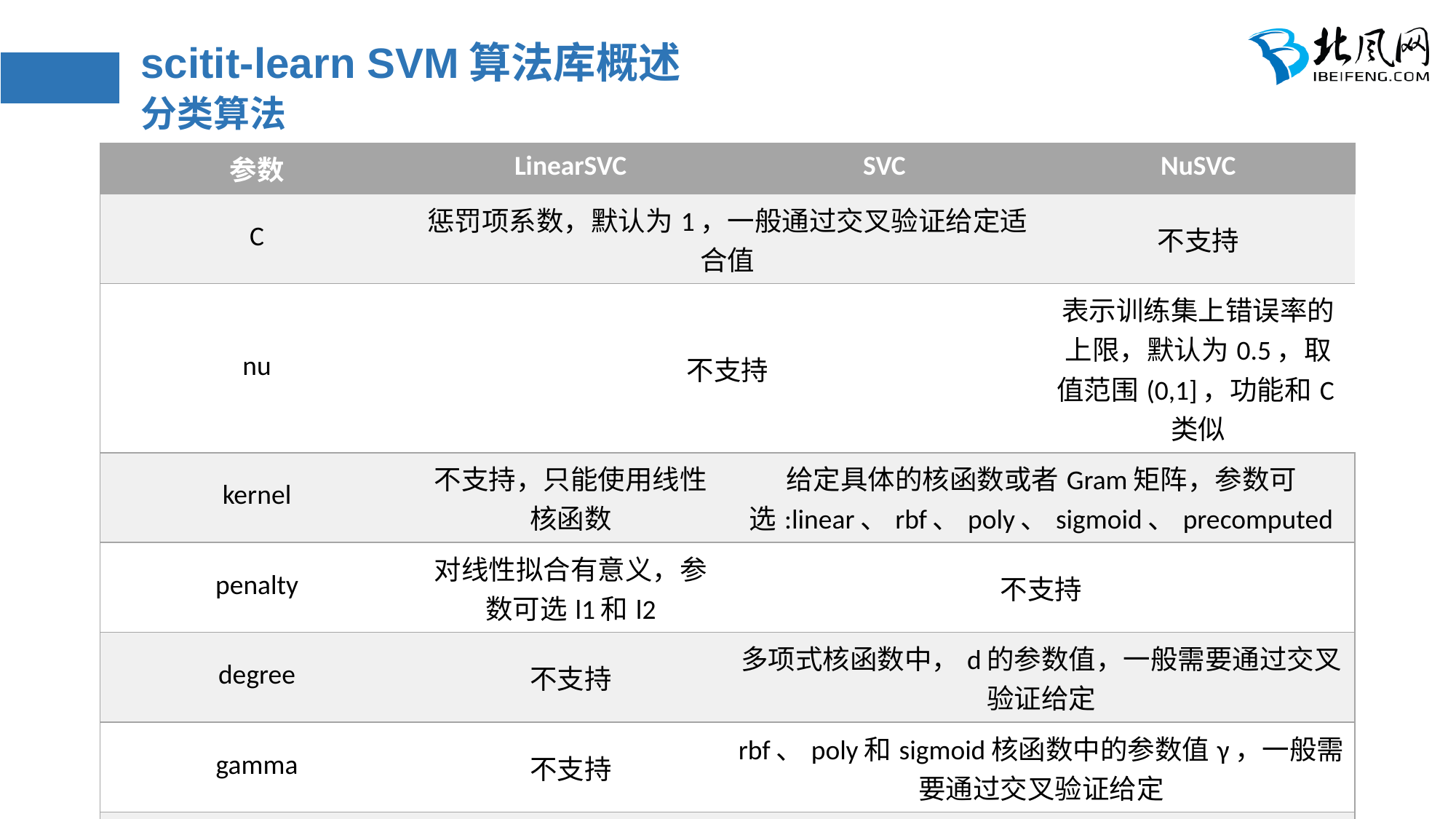

# scitit-learn SVM算法库概述 分类算法
| 参数 | LinearSVC | SVC | NuSVC |
| --- | --- | --- | --- |
| C | 惩罚项系数，默认为1，一般通过交叉验证给定适合值 |  | 不支持 |
| nu | 不支持 |  | 表示训练集上错误率的上限，默认为0.5，取值范围(0,1]，功能和C类似 |
| kernel | 不支持，只能使用线性核函数 | 给定具体的核函数或者Gram矩阵，参数可选:linear、rbf、poly、sigmoid、precomputed |  |
| penalty | 对线性拟合有意义，参数可选l1和l2 | 不支持 |  |
| degree | 不支持 | 多项式核函数中，d的参数值，一般需要通过交叉验证给定 |  |
| gamma | 不支持 | rbf、poly和sigmoid核函数中的参数值γ，一般需要通过交叉验证给定 |  |
| coef0 | 不支持 | poly和sigmoid核函数中的参数值r，一般需要通过交叉验证给定 |  |